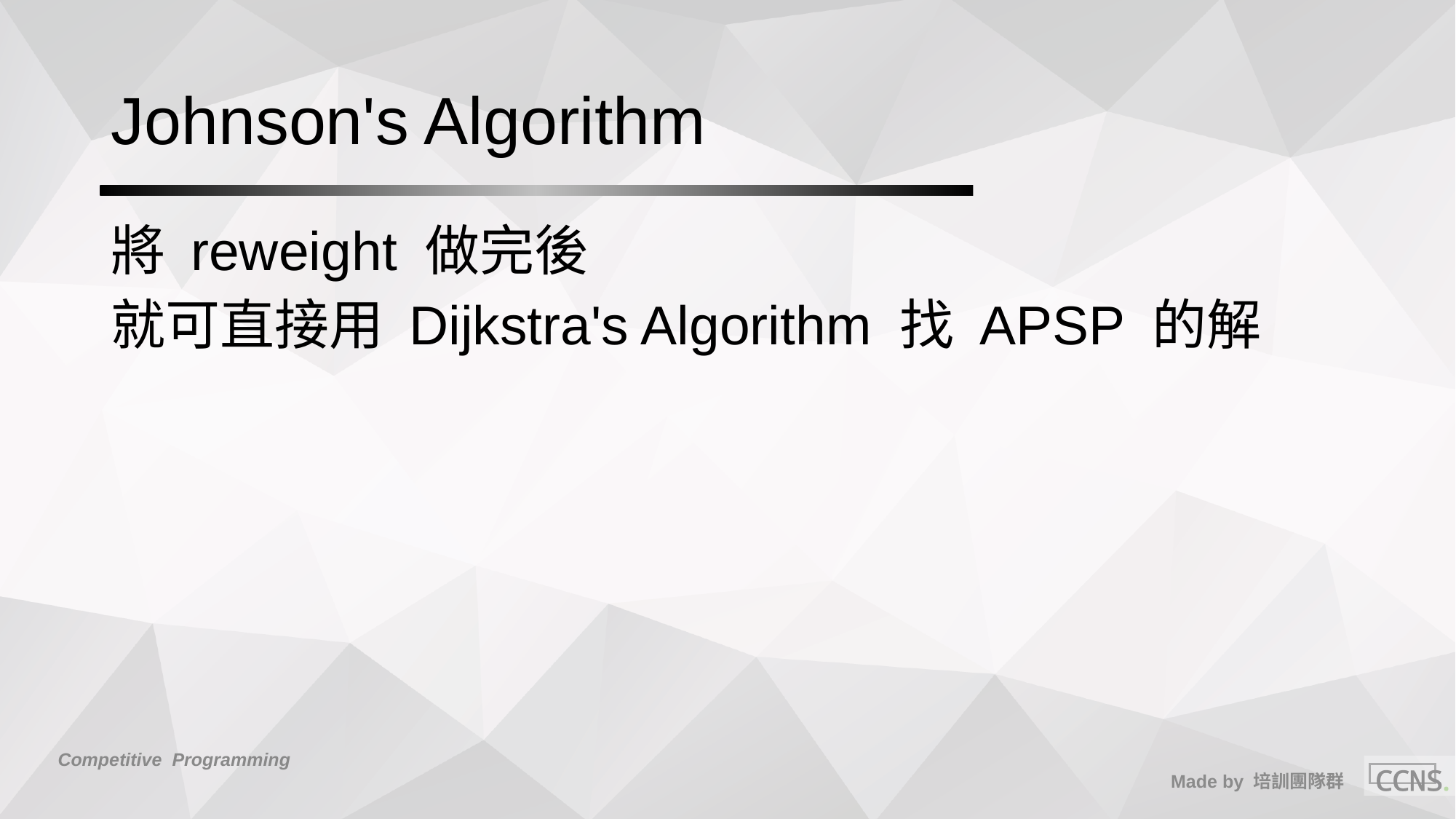

# Johnson's Algorithm
將 reweight 做完後
就可直接用 Dijkstra's Algorithm 找 APSP 的解